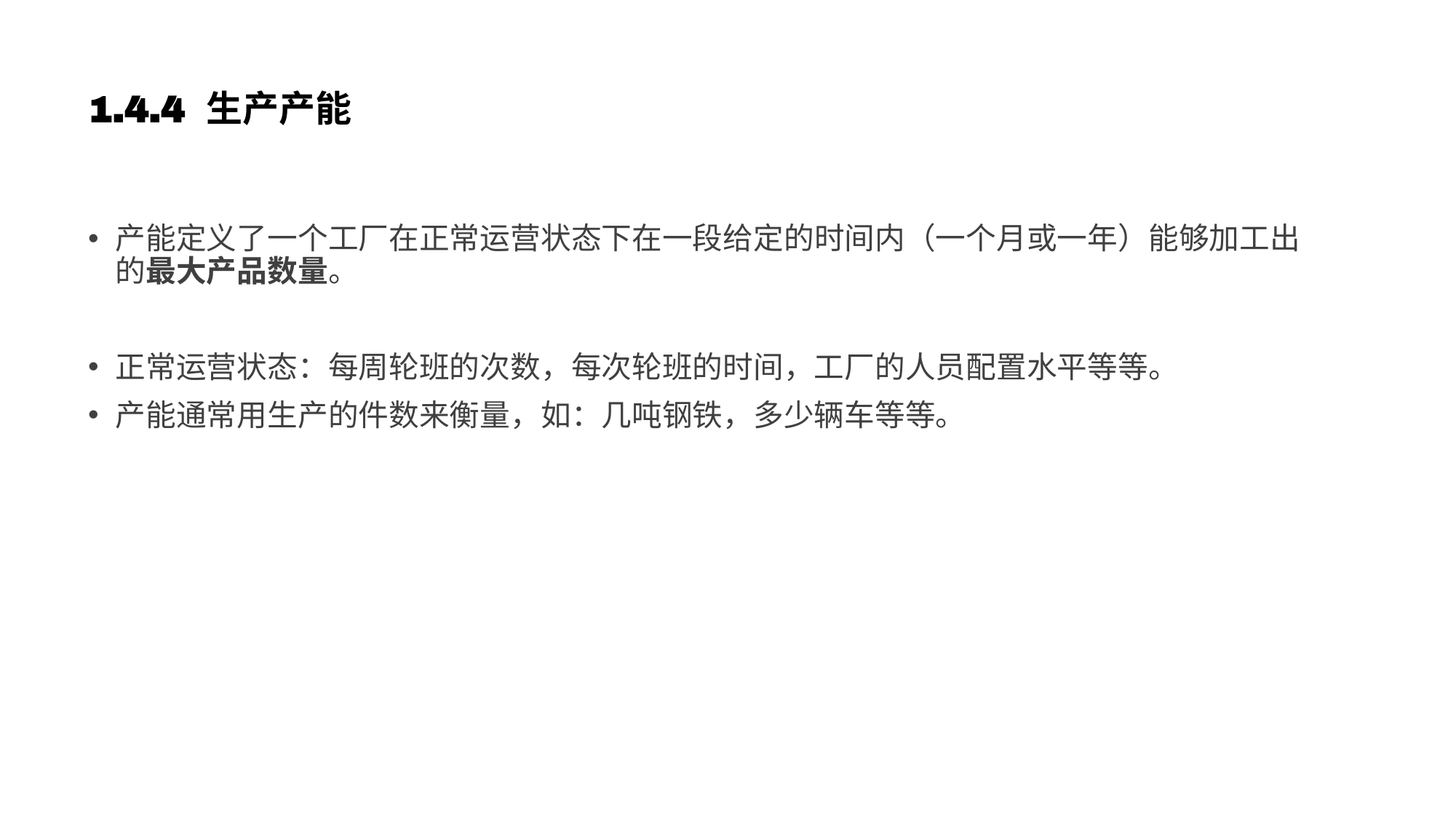

# 1.4.4 生产产能
产能定义了一个工厂在正常运营状态下在一段给定的时间内（一个月或一年）能够加工出的最大产品数量。

正常运营状态：每周轮班的次数，每次轮班的时间，工厂的人员配置水平等等。
产能通常用生产的件数来衡量，如：几吨钢铁，多少辆车等等。